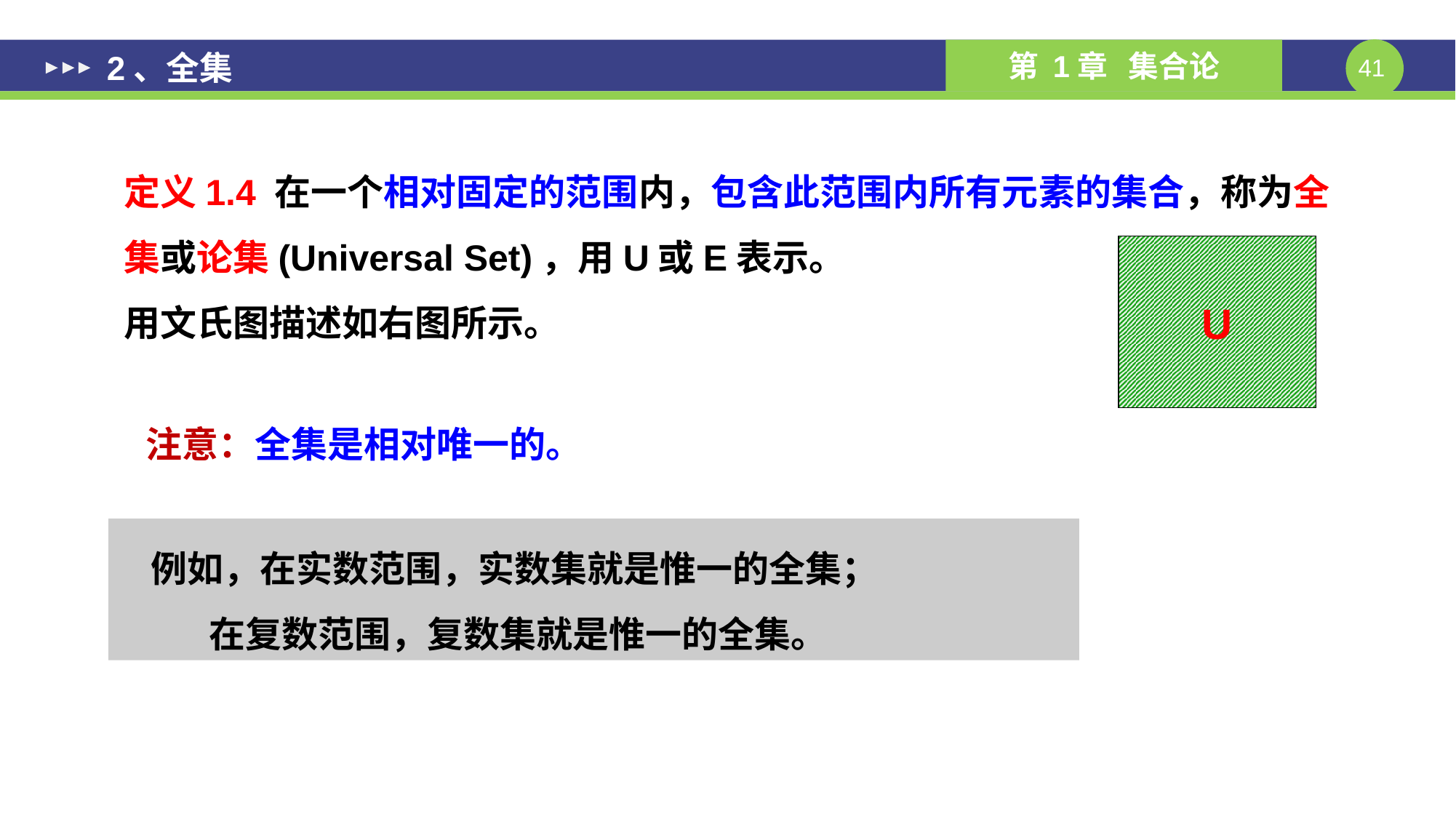

2、全集
定义1.4 在一个相对固定的范围内，包含此范围内所有元素的集合，称为全集或论集(Universal Set)，用U或E表示。
用文氏图描述如右图所示。
U
注意：全集是相对唯一的。
例如，在实数范围，实数集就是惟一的全集；
      在复数范围，复数集就是惟一的全集。